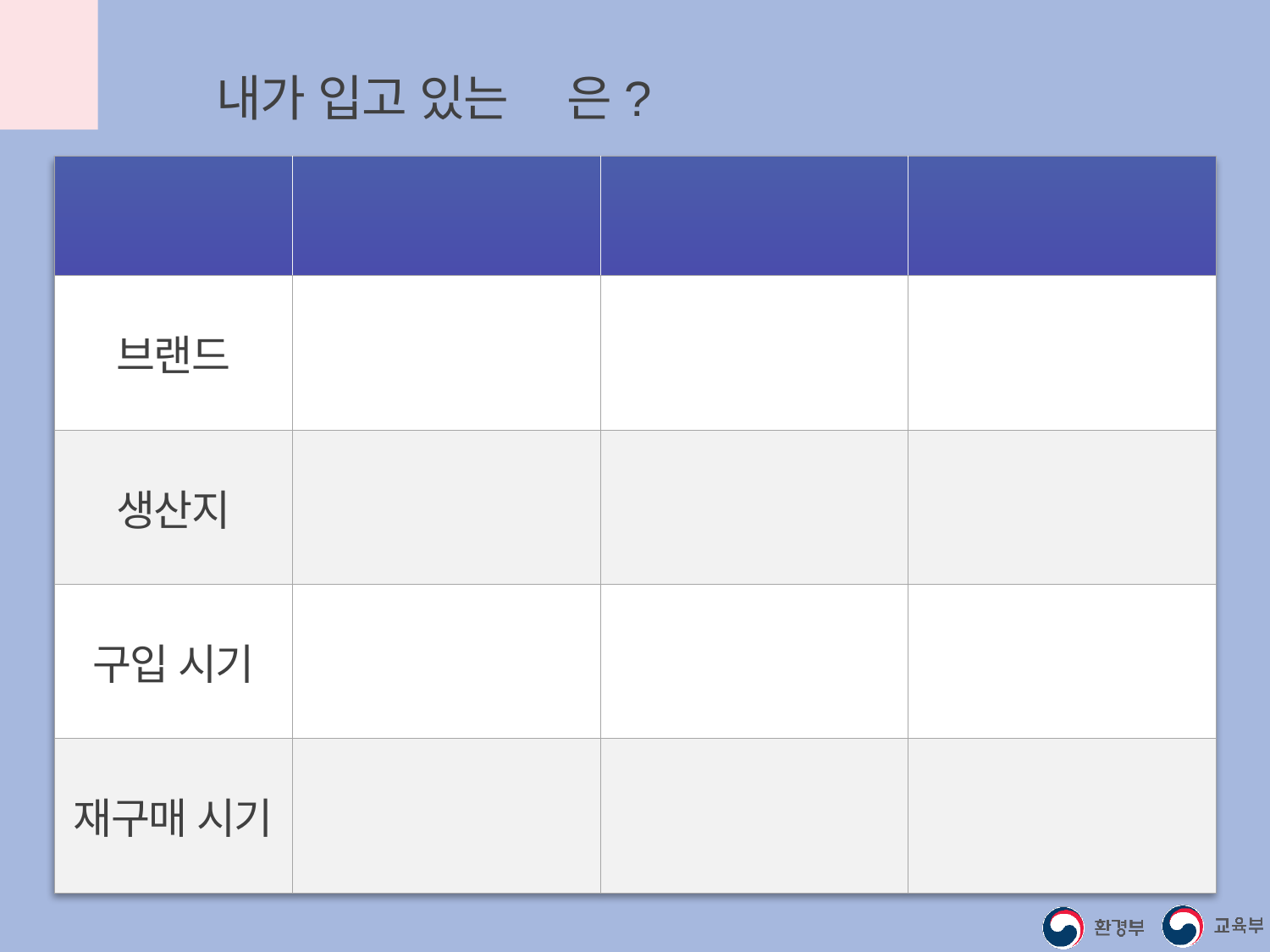

지금 내가 입고 있는 옷은?
| 구분 | 티셔츠 | 바지 | 기타 |
| --- | --- | --- | --- |
| 브랜드 |  |  |  |
| 생산지 |  |  |  |
| 구입 시기 |  |  |  |
| 재구매 시기 |  |  |  |